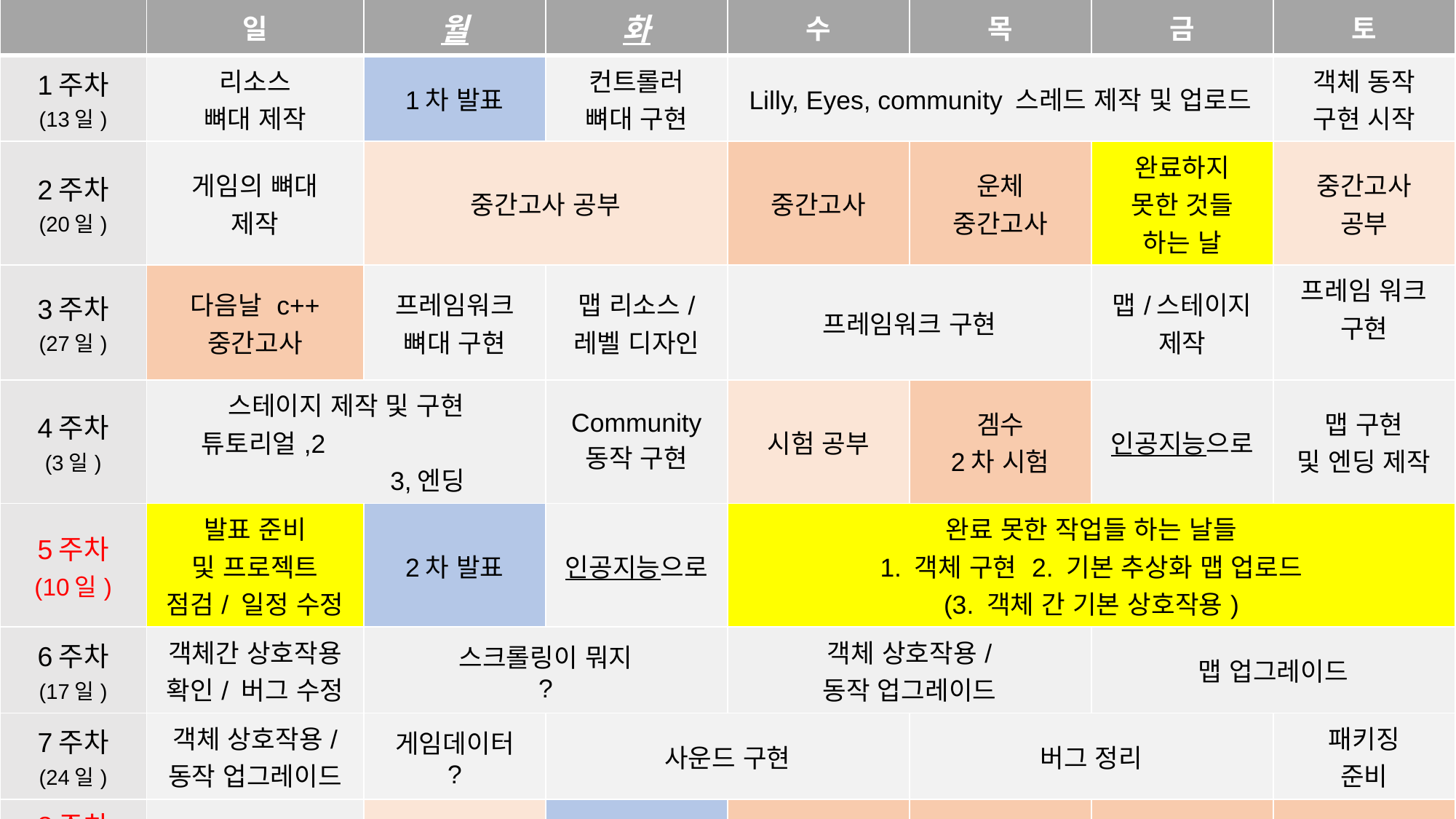

|  | 일 | 월 | 화 | 수 | 목 | 금 | 토 |
| --- | --- | --- | --- | --- | --- | --- | --- |
| 1주차 (13일) | 리소스 뼈대 제작 | 1차 발표 | 컨트롤러 뼈대 구현 | Lilly, Eyes, community 스레드 제작 및 업로드 |  |  | 객체 동작 구현 시작 |
| 2주차 (20일) | 게임의 뼈대 제작 | 중간고사 공부 |  | 중간고사 | 운체 중간고사 | 완료하지 못한 것들 하는 날 | 중간고사 공부 |
| 3주차 (27일) | 다음날 c++ 중간고사 | 프레임워크 뼈대 구현 | 맵 리소스/ 레벨 디자인 | 프레임워크 구현 |  | 맵/스테이지 제작 | 프레임 워크 구현 |
| 4주차 (3일) | 스테이지 제작 및 구현 튜토리얼,2 3,엔딩 |  | Community 동작 구현 | 시험 공부 | 겜수 2차 시험 | 인공지능으로 | 맵 구현 및 엔딩 제작 |
| 5주차 (10일) | 발표 준비 및 프로젝트 점검/ 일정 수정 | 2차 발표 | 인공지능으로 | 완료 못한 작업들 하는 날들 1. 객체 구현 2. 기본 추상화 맵 업로드 (3. 객체 간 기본 상호작용) |  |  |  |
| 6주차 (17일) | 객체간 상호작용 확인/ 버그 수정 | 스크롤링이 뭐지 ? |  | 객체 상호작용/ 동작 업그레이드 |  | 맵 업그레이드 |  |
| 7주차 (24일) | 객체 상호작용/ 동작 업그레이드 | 게임데이터 ? | 사운드 구현 |  | 버그 정리 |  | 패키징 준비 |
| 8주차 (1일) | 패키징 |  | 최종발표 | 기 | 말 | 준 | 비 |
#